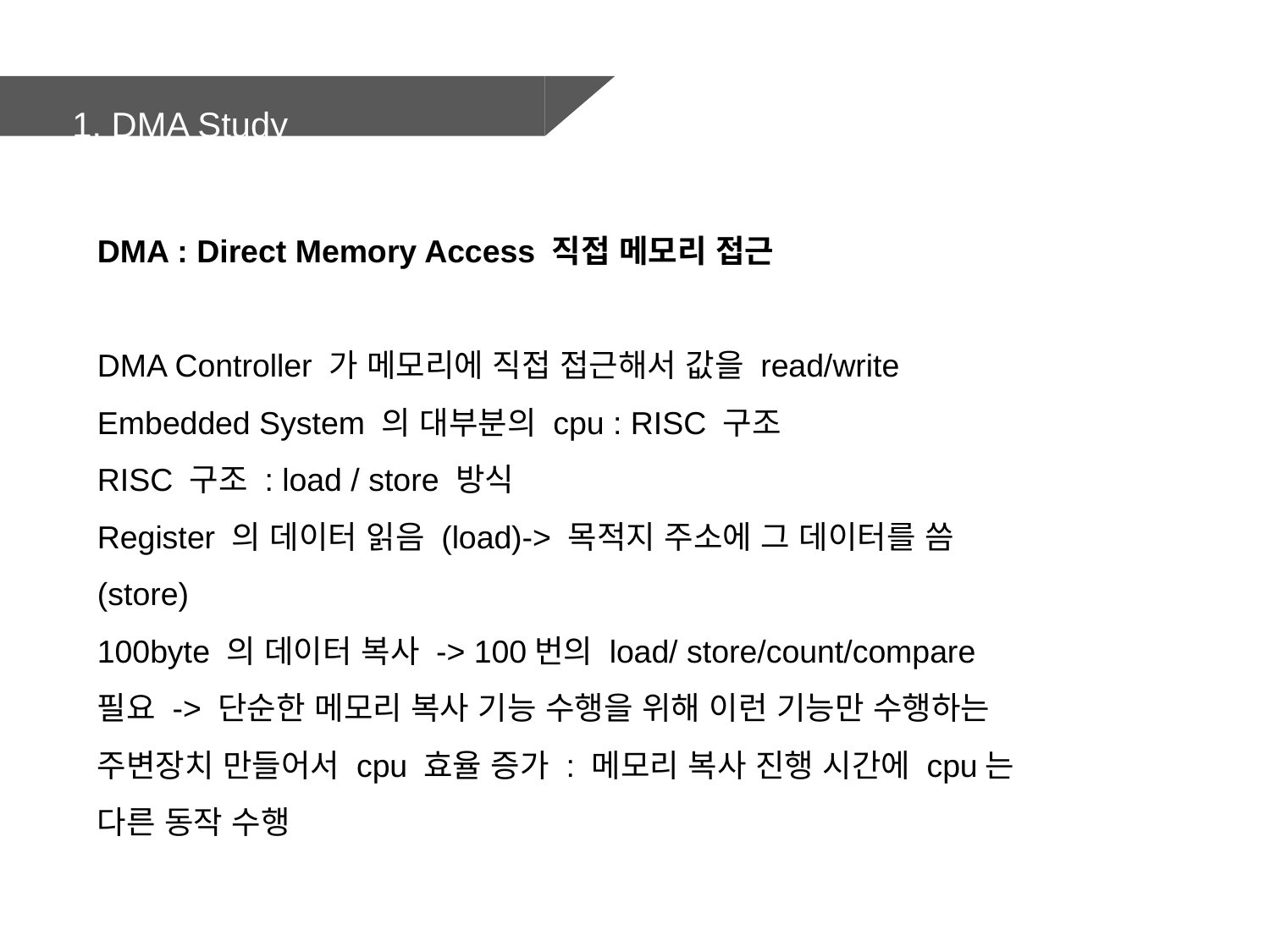

1. DMA Study
DMA : Direct Memory Access 직접 메모리 접근

DMA Controller 가 메모리에 직접 접근해서 값을 read/write
Embedded System 의 대부분의 cpu : RISC 구조
RISC 구조 : load / store 방식
Register 의 데이터 읽음 (load)-> 목적지 주소에 그 데이터를 씀 (store)
100byte 의 데이터 복사 -> 100번의 load/ store/count/compare필요 -> 단순한 메모리 복사 기능 수행을 위해 이런 기능만 수행하는 주변장치 만들어서 cpu 효율 증가 : 메모리 복사 진행 시간에 cpu는 다른 동작 수행